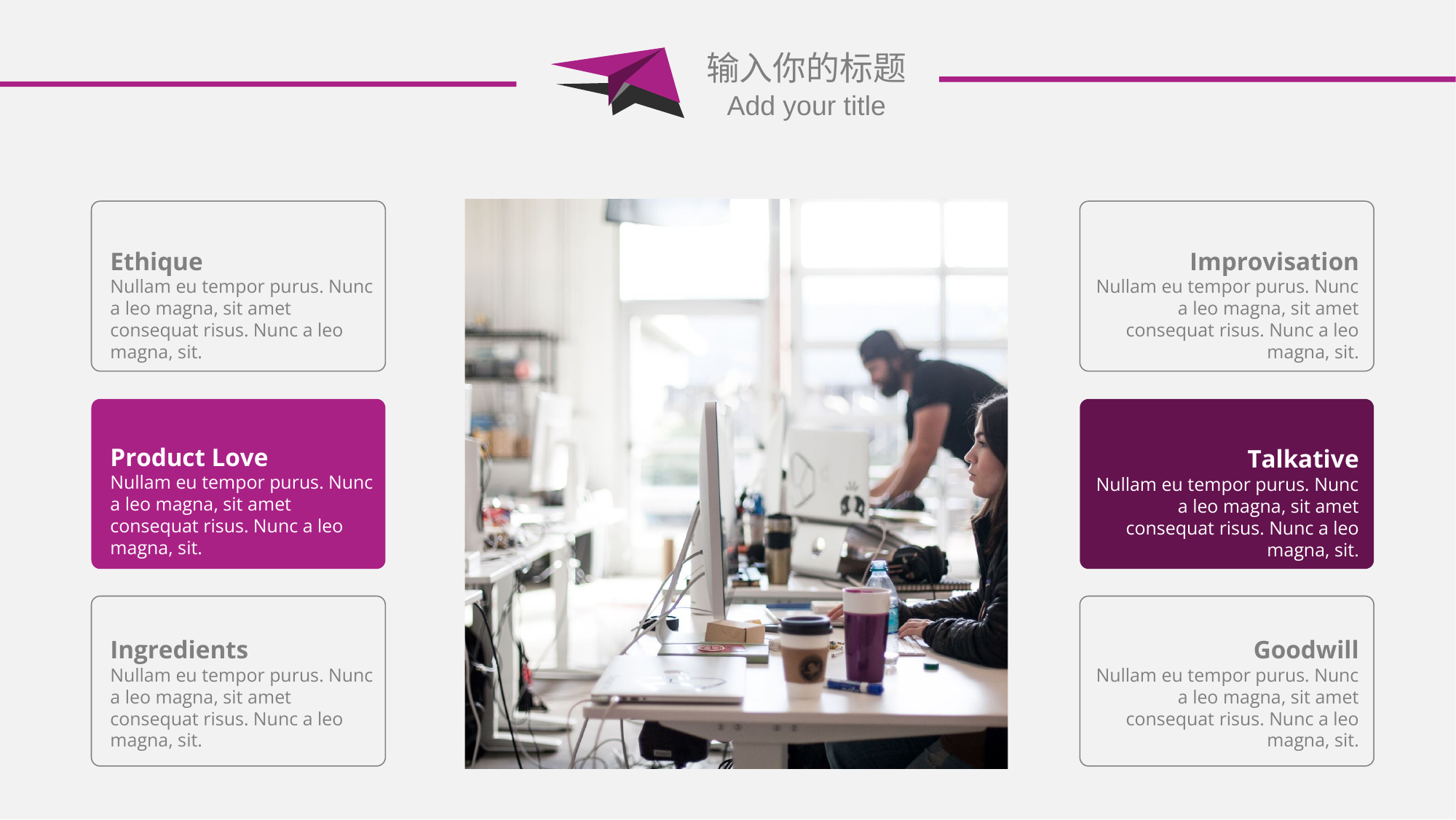

输入你的标题
Add your title

Ethique
Nullam eu tempor purus. Nunc a leo magna, sit amet consequat risus. Nunc a leo magna, sit.
Improvisation
Nullam eu tempor purus. Nunc a leo magna, sit amet consequat risus. Nunc a leo magna, sit.

Product Love
Nullam eu tempor purus. Nunc a leo magna, sit amet consequat risus. Nunc a leo magna, sit.
Talkative
Nullam eu tempor purus. Nunc a leo magna, sit amet consequat risus. Nunc a leo magna, sit.

Ingredients
Nullam eu tempor purus. Nunc a leo magna, sit amet consequat risus. Nunc a leo magna, sit.
Goodwill
Nullam eu tempor purus. Nunc a leo magna, sit amet consequat risus. Nunc a leo magna, sit.